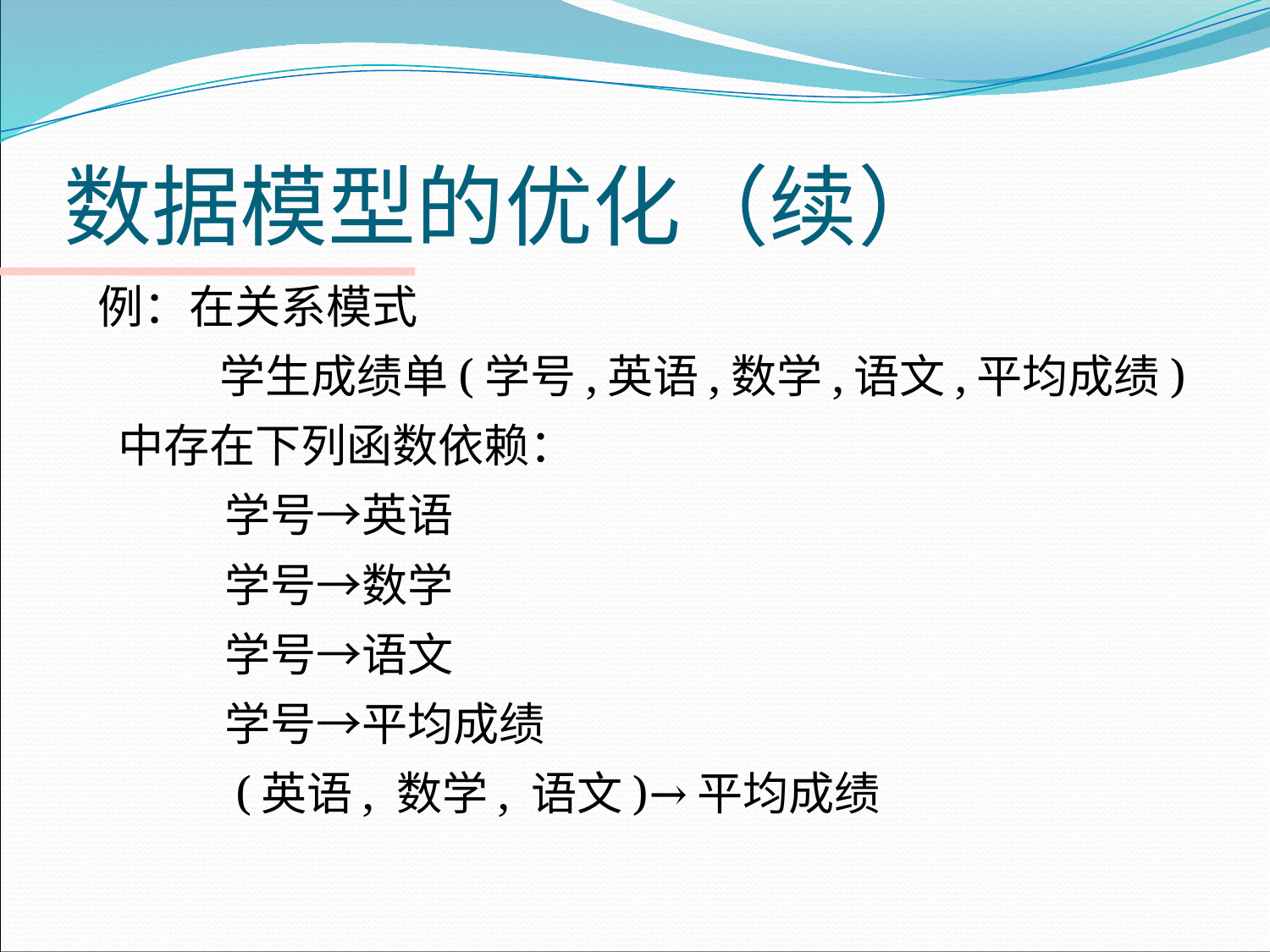

# 数据模型的优化（续）
例：在关系模式
           学生成绩单(学号,英语,数学,语文,平均成绩)
 中存在下列函数依赖：
　        学号→英语
　        学号→数学
　        学号→语文
　        学号→平均成绩
	     (英语, 数学, 语文)→平均成绩

769